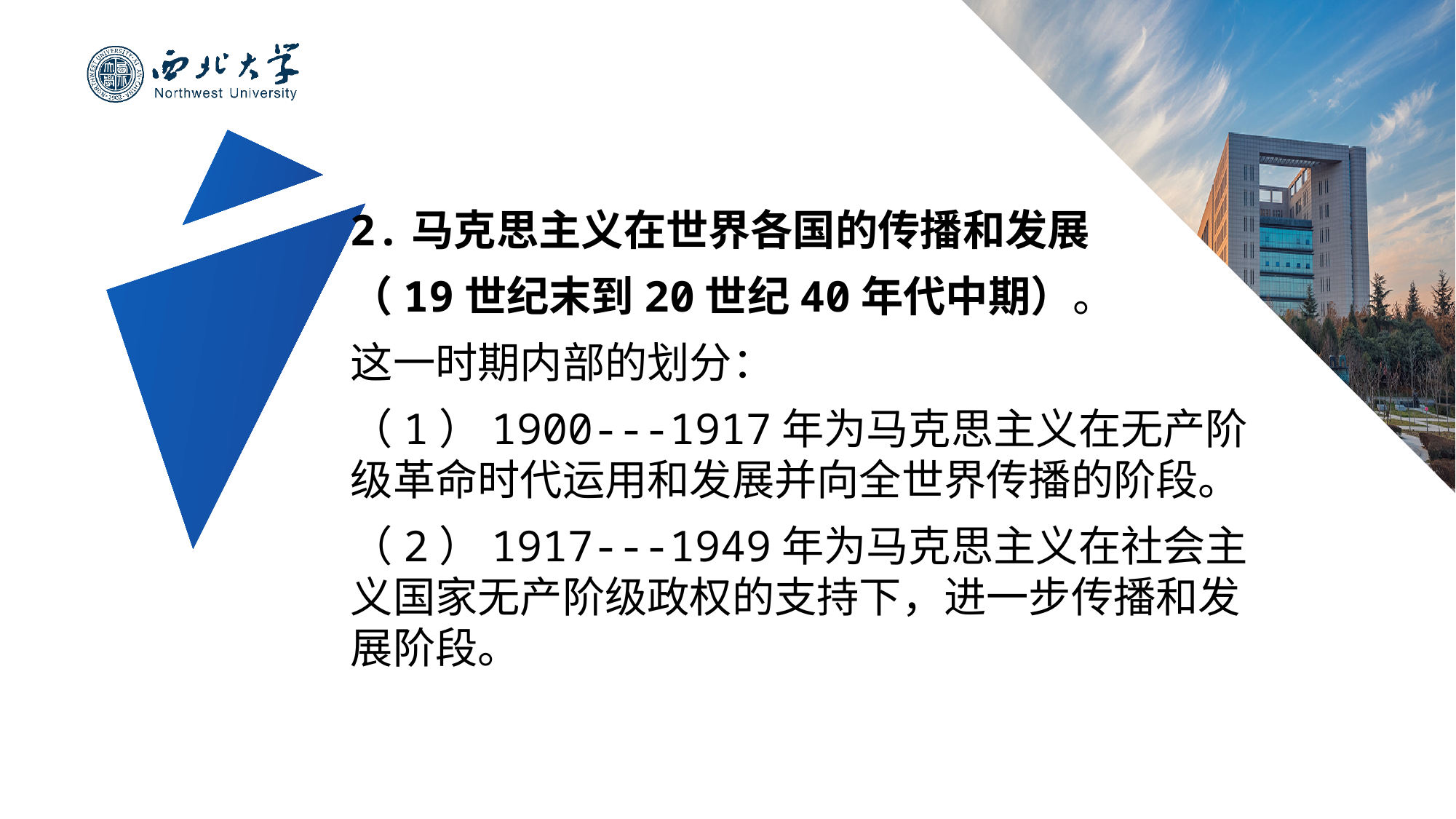

#
2.马克思主义在世界各国的传播和发展
（19世纪末到20世纪40年代中期）。
这一时期内部的划分：
（1）1900---1917年为马克思主义在无产阶级革命时代运用和发展并向全世界传播的阶段。
（2）1917---1949年为马克思主义在社会主义国家无产阶级政权的支持下，进一步传播和发展阶段。